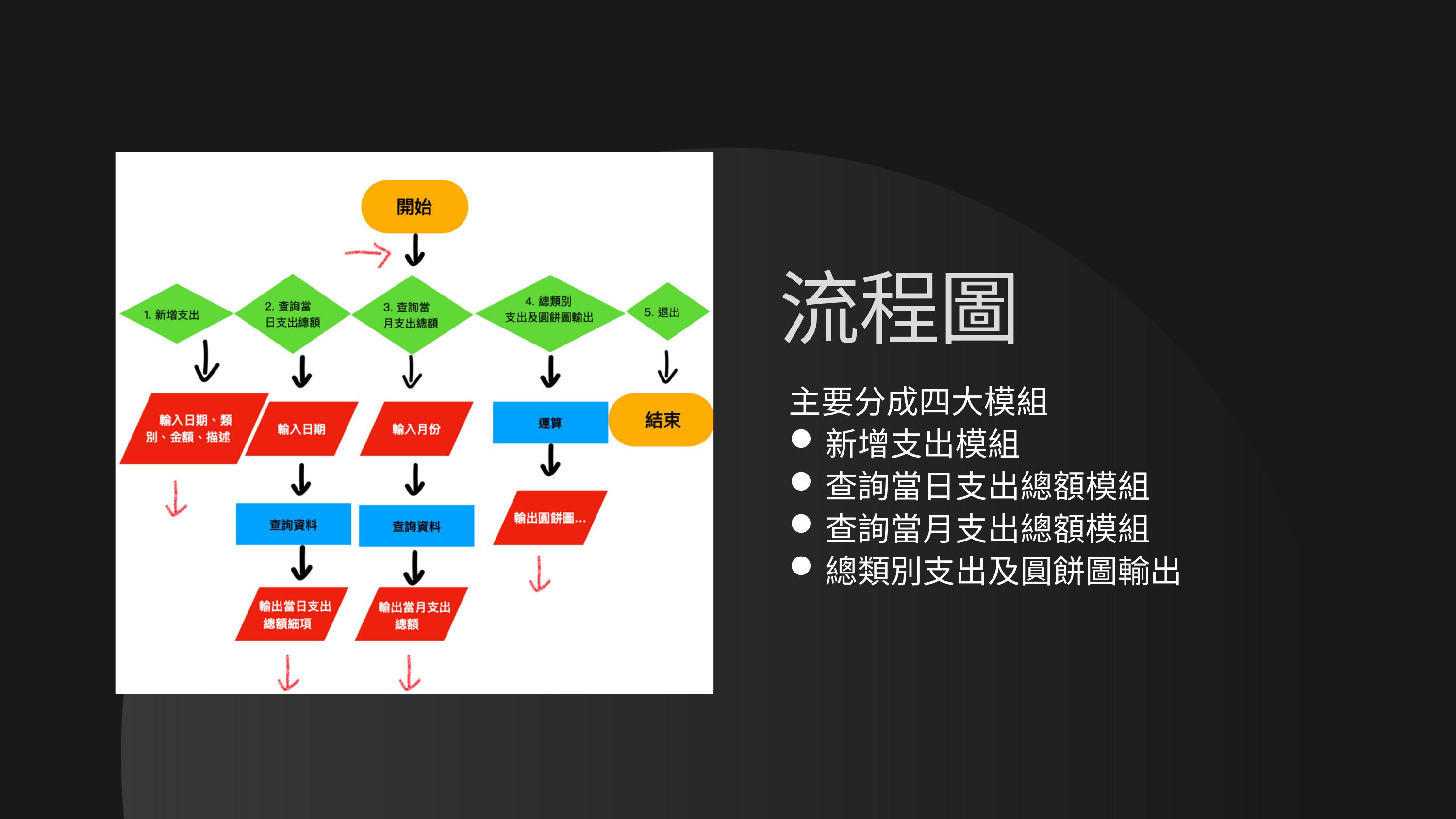

流程圖
主要分成四大模組
新增支出模組
查詢當日支出總額模組
查詢當月支出總額模組
總類別支出及圓餅圖輸出